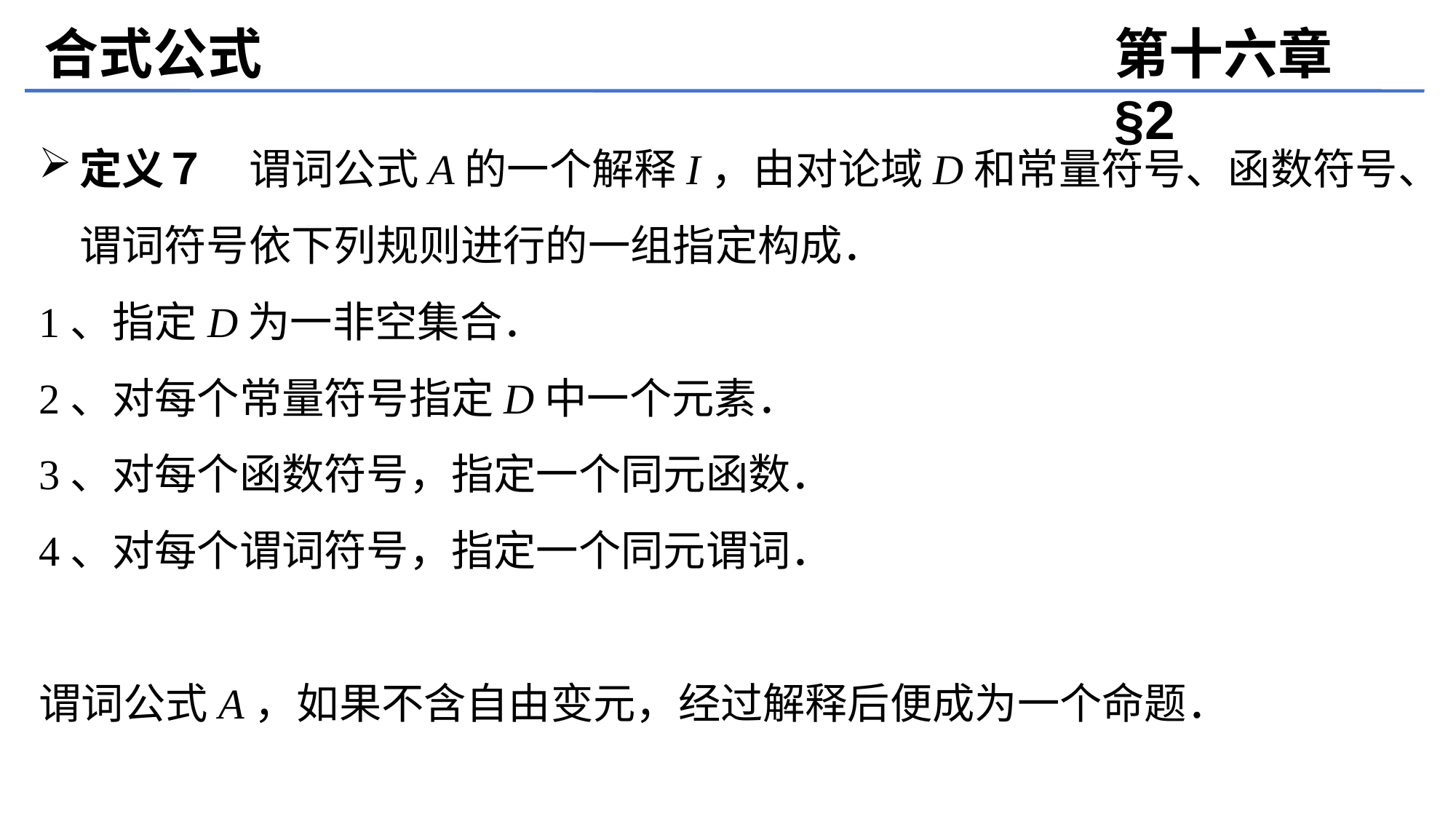

合式公式
第十六章 §2
定义７　谓词公式A的一个解释I，由对论域D和常量符号、函数符号、谓词符号依下列规则进行的一组指定构成．
1、指定D为一非空集合．
2、对每个常量符号指定D中一个元素．
3、对每个函数符号，指定一个同元函数．
4、对每个谓词符号，指定一个同元谓词．

谓词公式A，如果不含自由变元，经过解释后便成为一个命题．